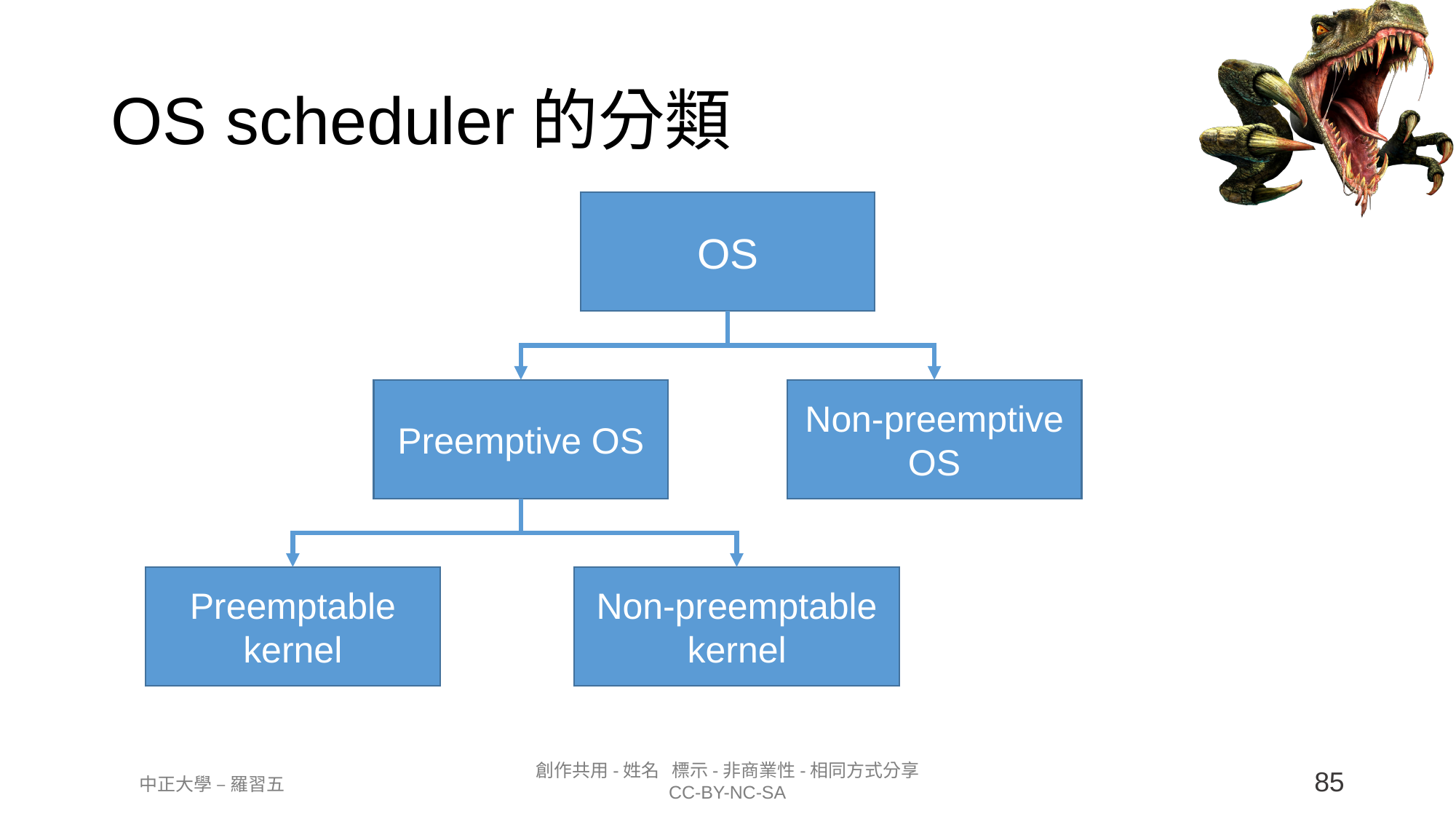

# OS scheduler的分類
OS
Preemptive OS
Non-preemptive OS
Non-preemptable kernel
Preemptable kernel